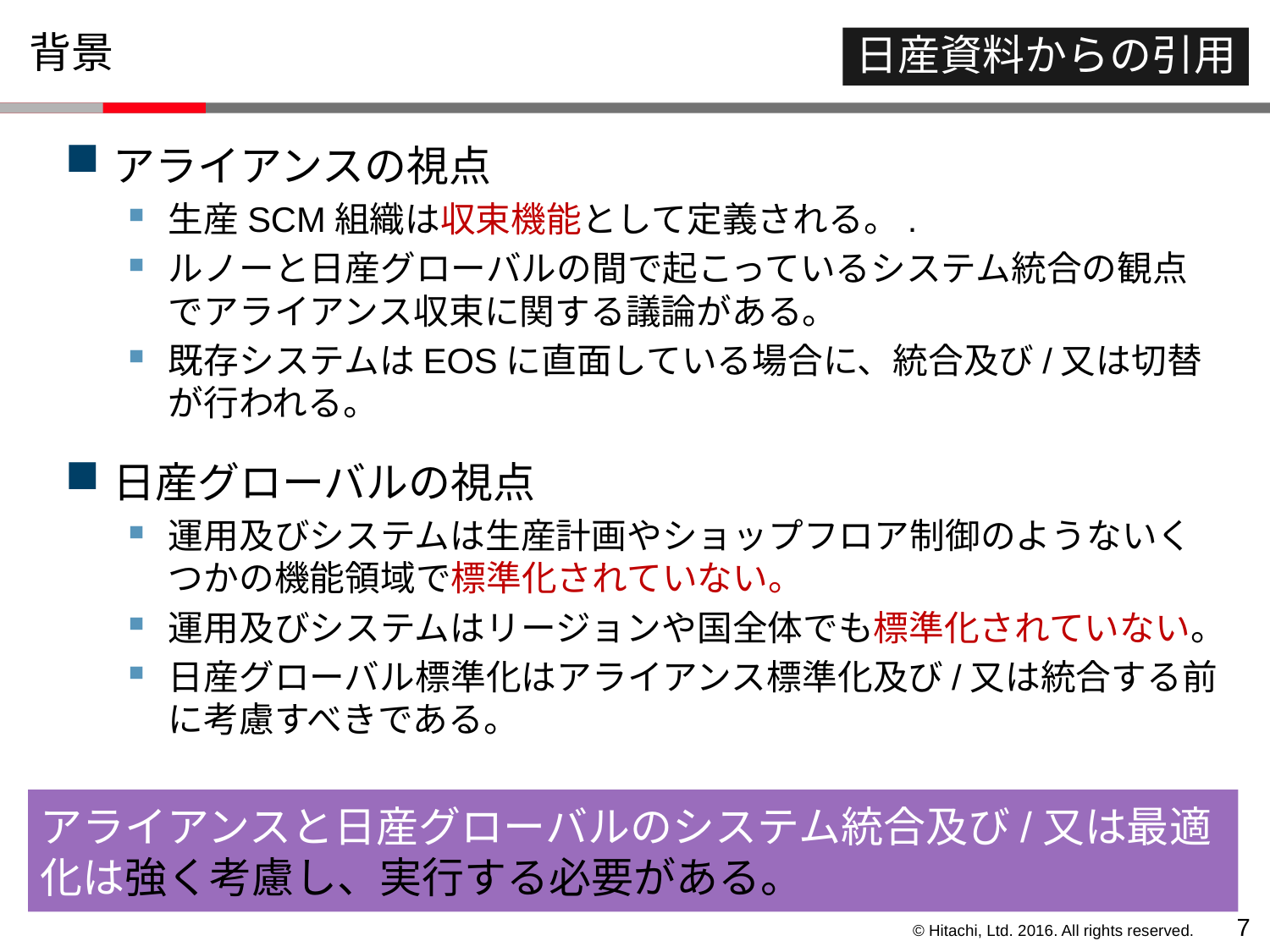

背景
日産資料からの引用
アライアンスの視点
生産SCM組織は収束機能として定義される。.
ルノーと日産グローバルの間で起こっているシステム統合の観点でアライアンス収束に関する議論がある。
既存システムはEOSに直面している場合に、統合及び/又は切替が行われる。

日産グローバルの視点
運用及びシステムは生産計画やショップフロア制御のようないくつかの機能領域で標準化されていない。
運用及びシステムはリージョンや国全体でも標準化されていない。
日産グローバル標準化はアライアンス標準化及び/又は統合する前に考慮すべきである。
アライアンスと日産グローバルのシステム統合及び/又は最適化は強く考慮し、実行する必要がある。
7